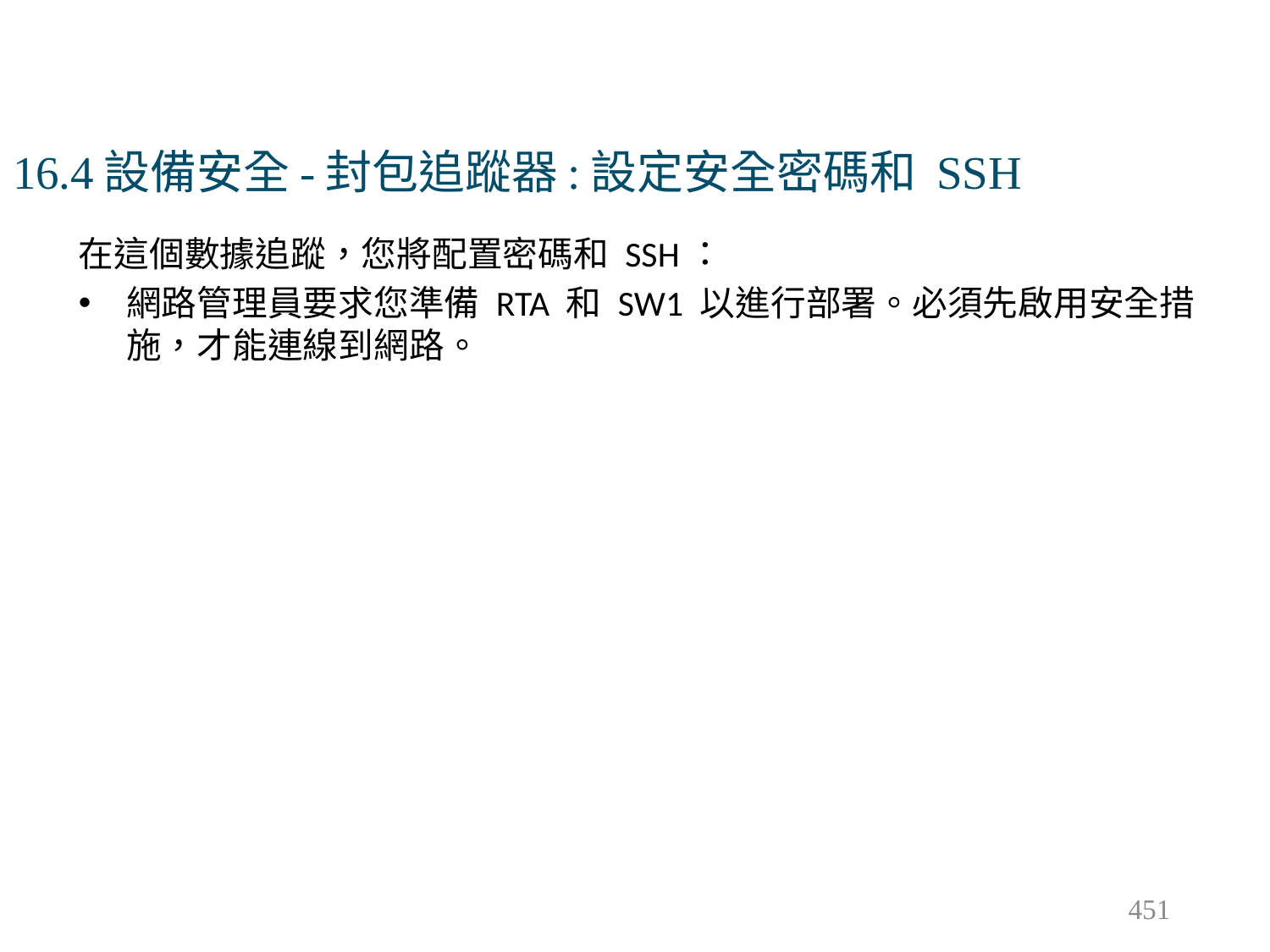

# 16.4設備安全-封包追蹤器:設定安全密碼和 SSH
在這個數據追蹤，您將配置密碼和 SSH：
網路管理員要求您準備 RTA 和 SW1 以進行部署。必須先啟用安全措施，才能連線到網路。
451